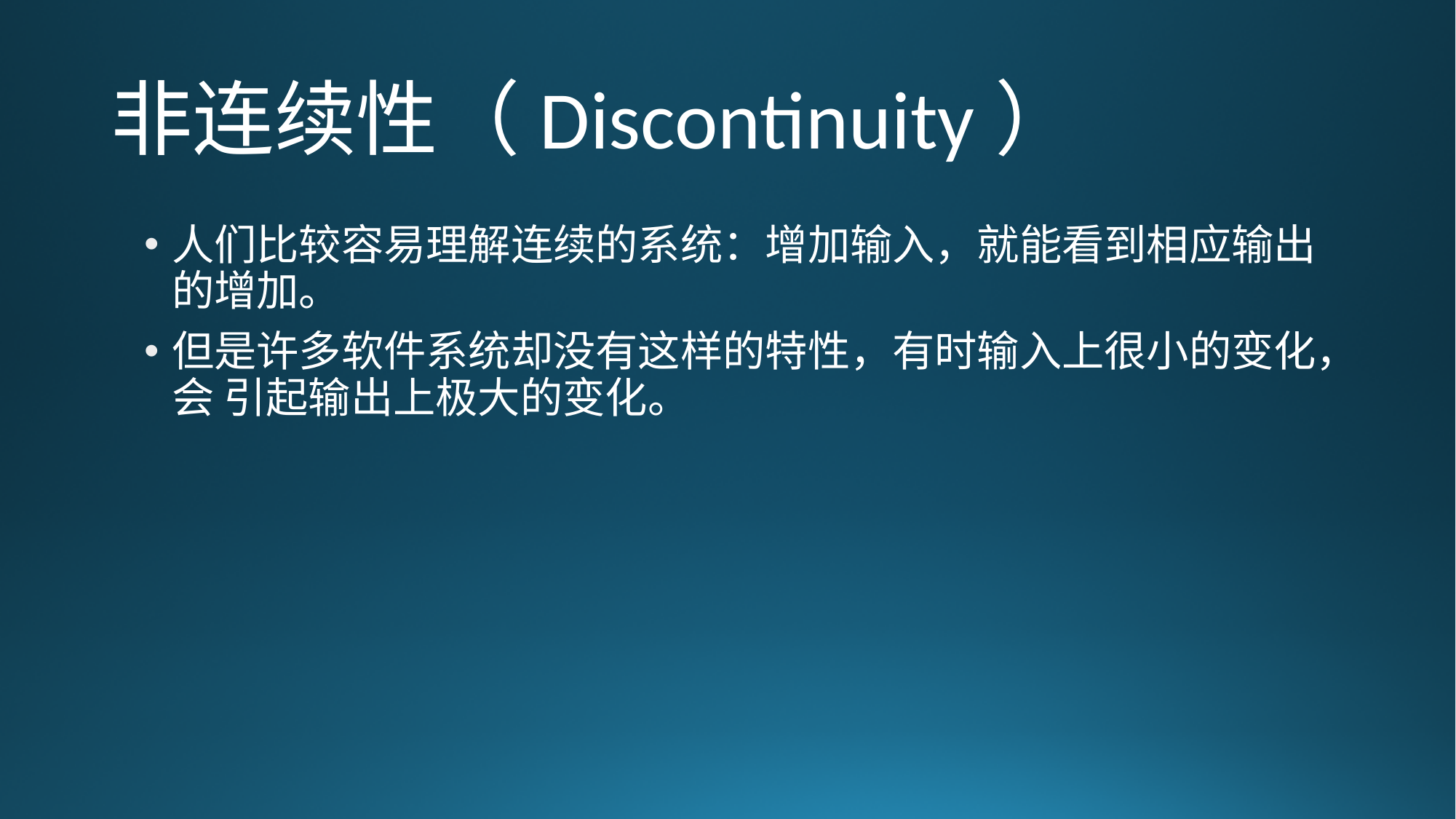

# 非连续性（Discontinuity）
人们比较容易理解连续的系统：增加输入，就能看到相应输出的增加。
但是许多软件系统却没有这样的特性，有时输入上很小的变化，会 引起输出上极大的变化。